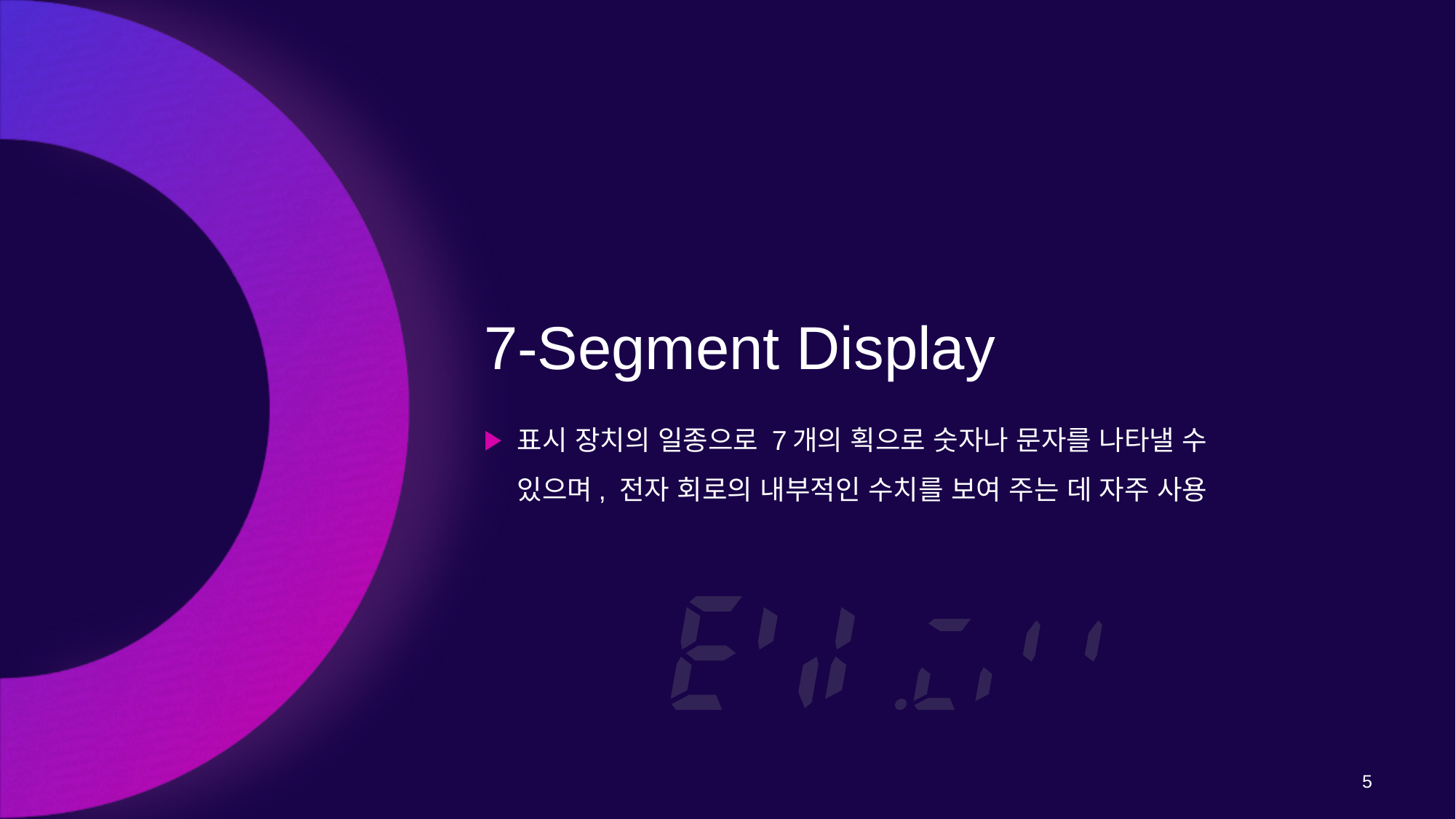

# 7-Segment Display
표시 장치의 일종으로 7개의 획으로 숫자나 문자를 나타낼 수 있으며, 전자 회로의 내부적인 수치를 보여 주는 데 자주 사용

5